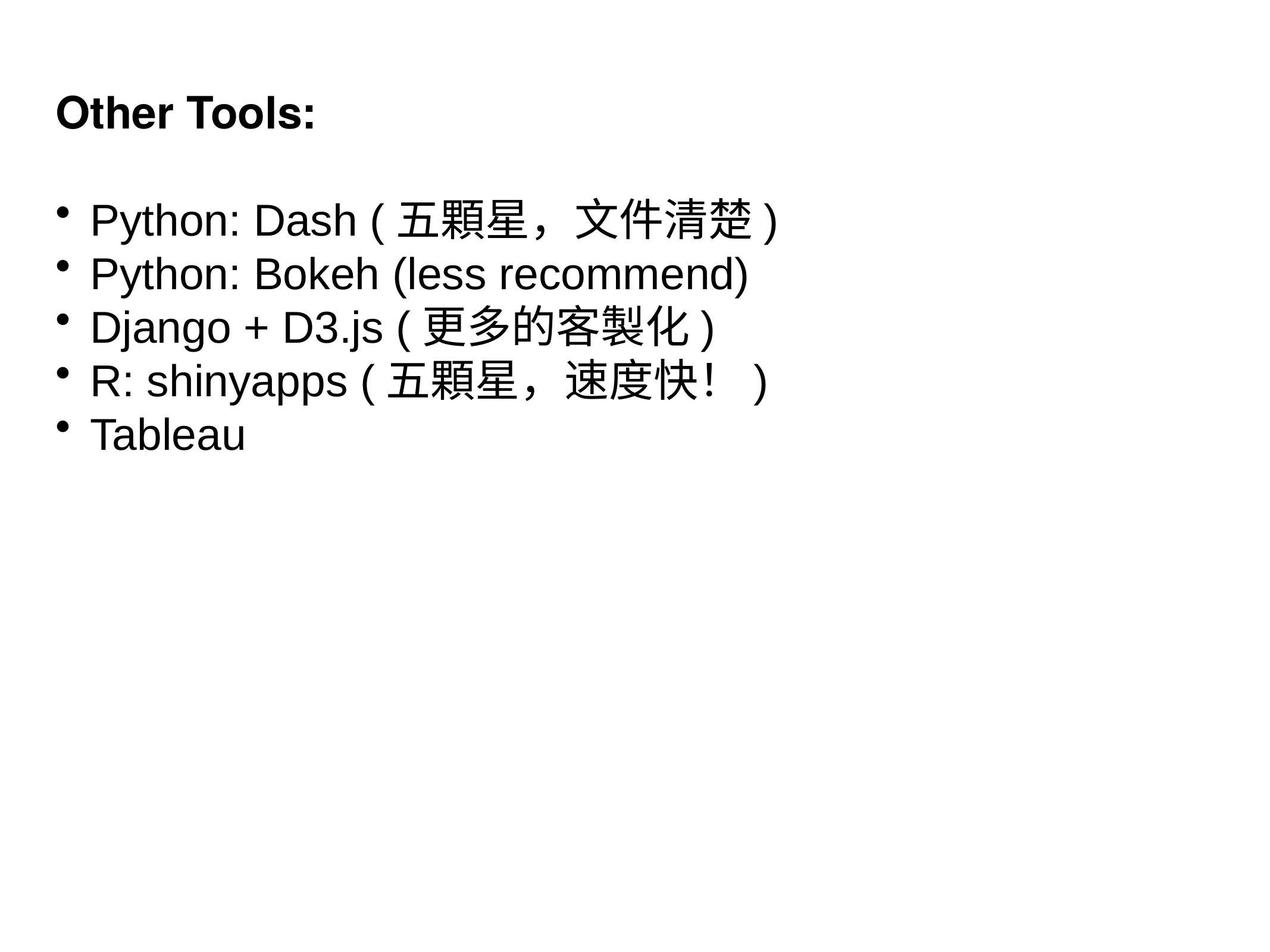

Other Tools:

 Python: Dash (五顆星，文件清楚)
 Python: Bokeh (less recommend)
 Django + D3.js (更多的客製化)
 R: shinyapps (五顆星，速度快！)
 Tableau